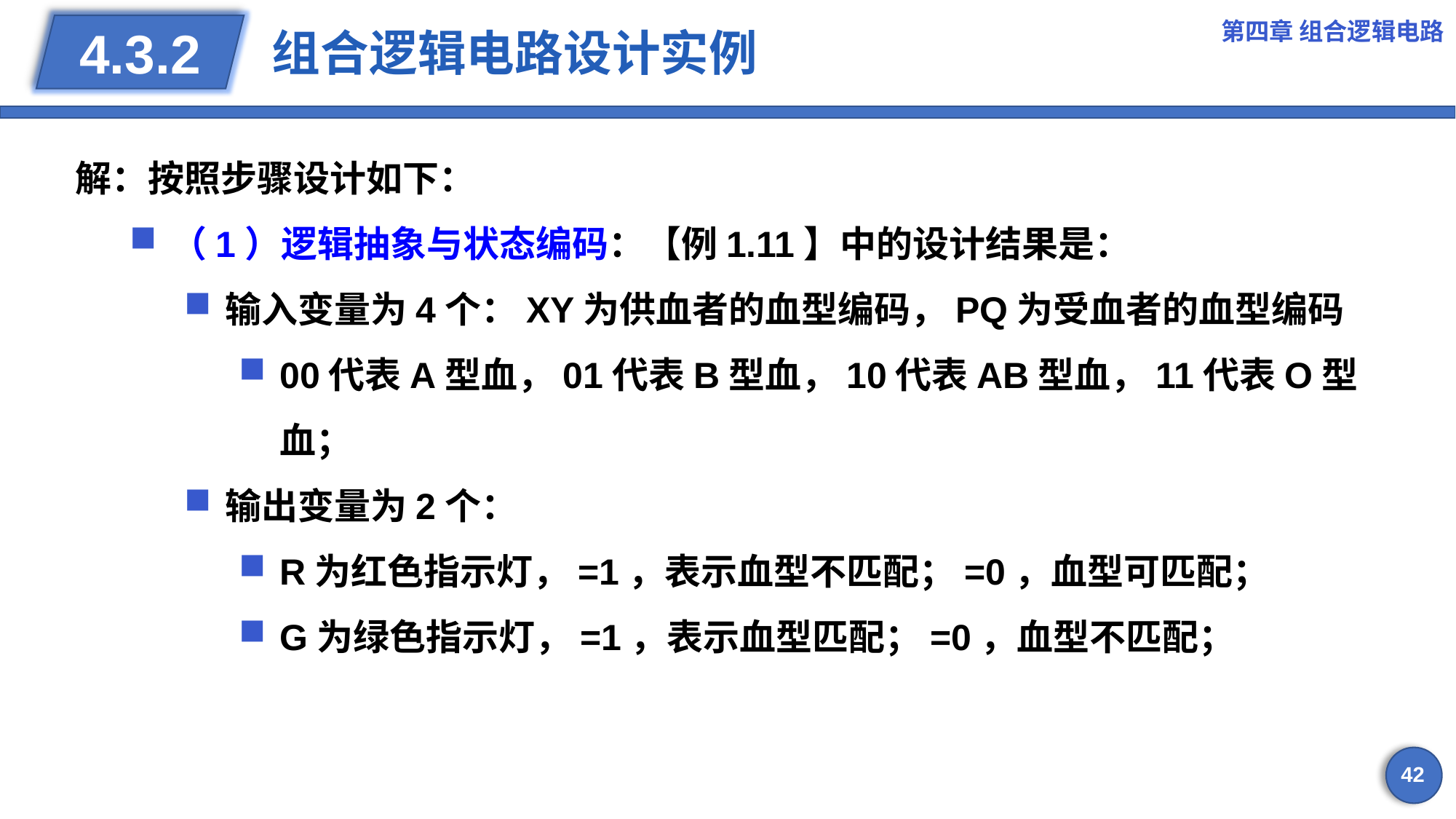

第四章 组合逻辑电路
# 组合逻辑电路设计实例
4.3.2
解：按照步骤设计如下：
（1）逻辑抽象与状态编码：【例1.11】中的设计结果是：
输入变量为4个：XY为供血者的血型编码，PQ为受血者的血型编码
00代表A型血，01代表B型血，10代表AB型血，11代表O型血；
输出变量为2个：
R为红色指示灯，=1，表示血型不匹配；=0，血型可匹配；
G为绿色指示灯，=1，表示血型匹配；=0，血型不匹配；
42